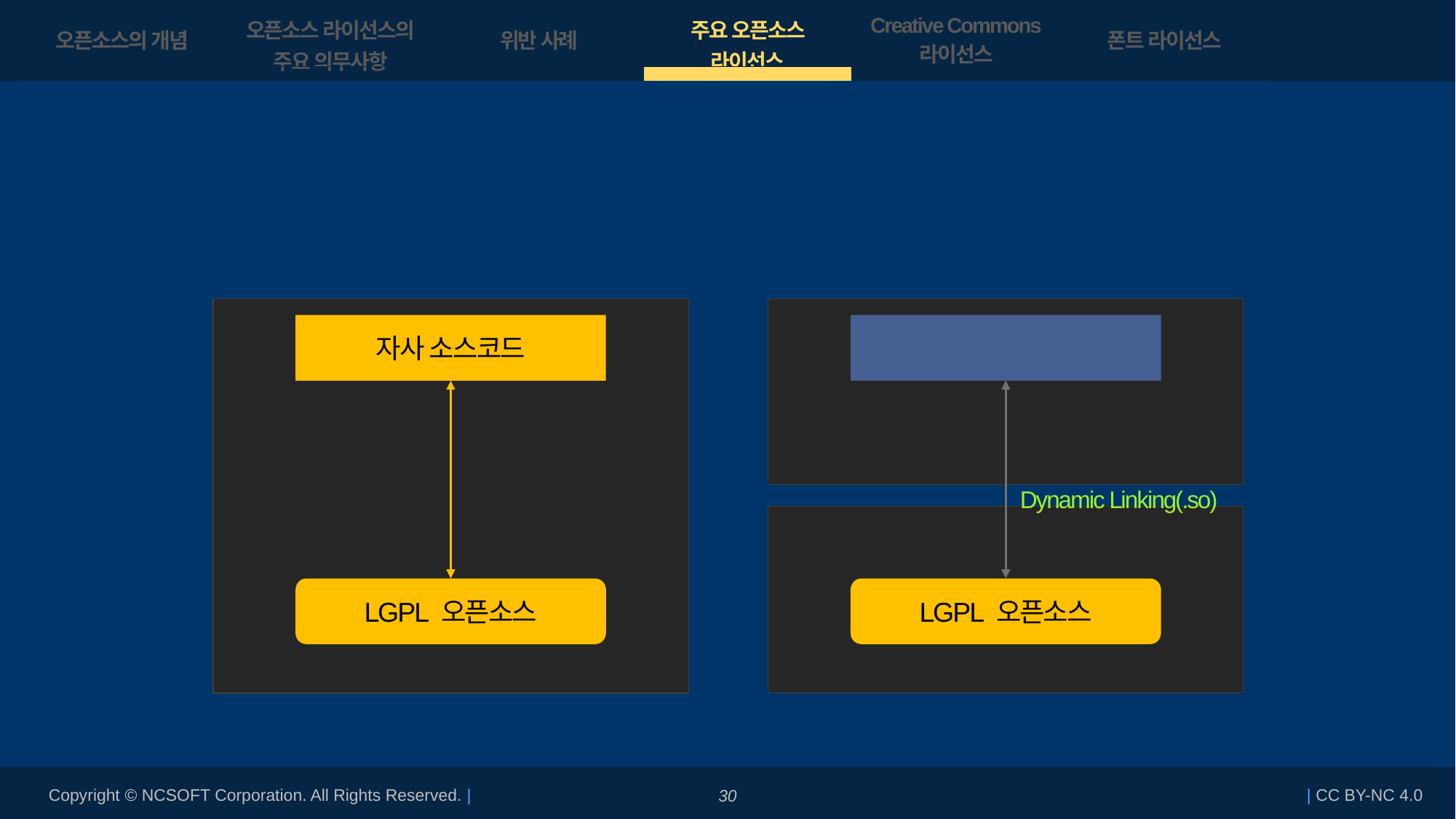

| 오픈소스의 개념 | 오픈소스 라이선스의 주요 의무사항 | 위반 사례 | 주요 오픈소스 라이선스 | Creative Commons 라이선스 | 폰트 라이선스 |
| --- | --- | --- | --- | --- | --- |
|  |  |  |  |  |  |
LGPL 라이선스의 오픈소스를 수정해서 사용하거나 Static Linking으로 사용하게 되면
해당 바이너리 전체의 오브젝트 코드를 공개해야 하는 의무가 있습니다.

자사 소스코드
자사 소스코드
실행파일
Static Linking(.a)
Dynamic Linking(.so)

LGPL 오픈소스
LGPL 오픈소스
실행파일
Library